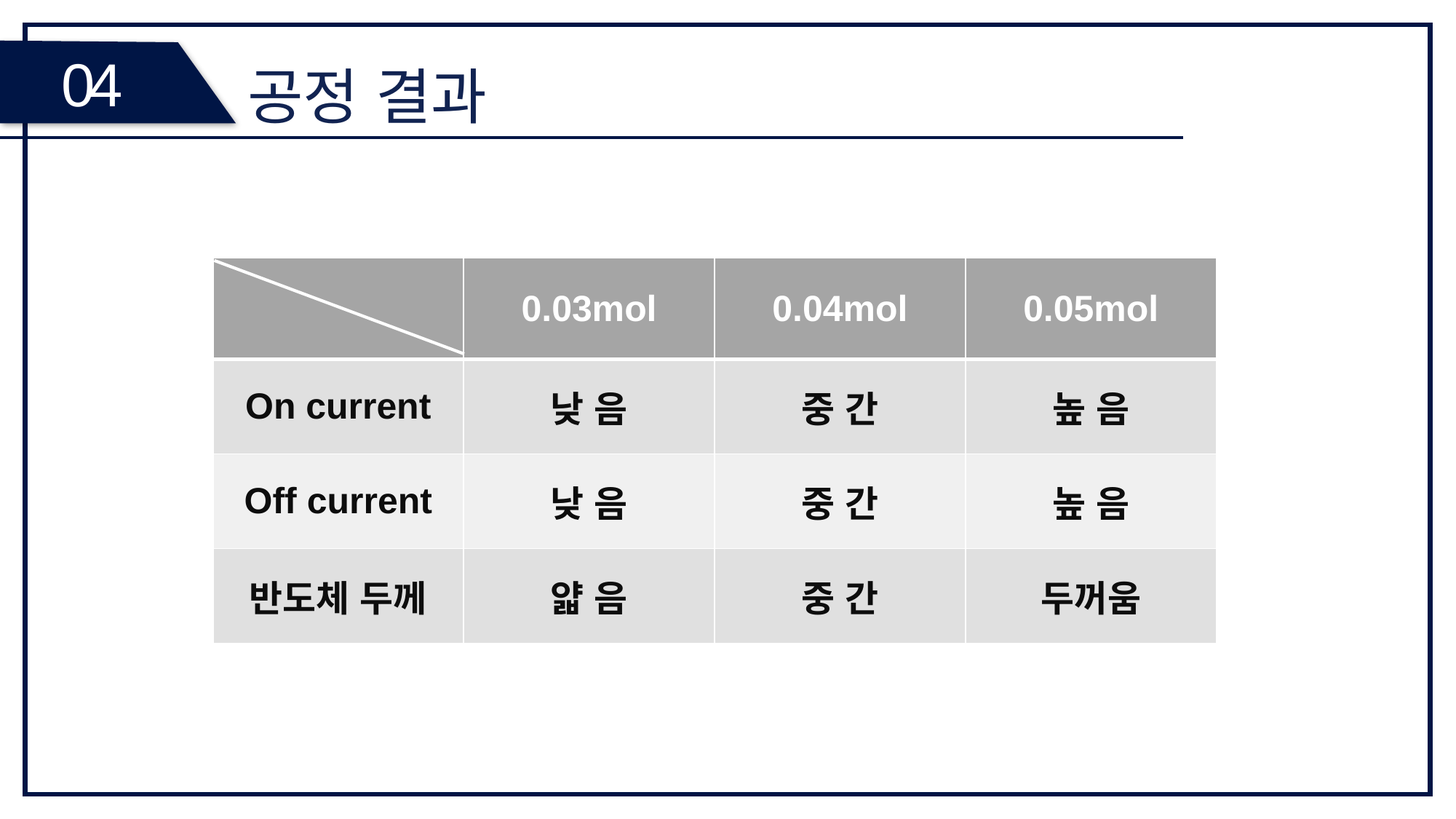

04
공정 결과
|  | 0.03mol | 0.04mol | 0.05mol |
| --- | --- | --- | --- |
| On current | 낮 음 | 중 간 | 높 음 |
| Off current | 낮 음 | 중 간 | 높 음 |
| 반도체 두께 | 얇 음 | 중 간 | 두꺼움 |